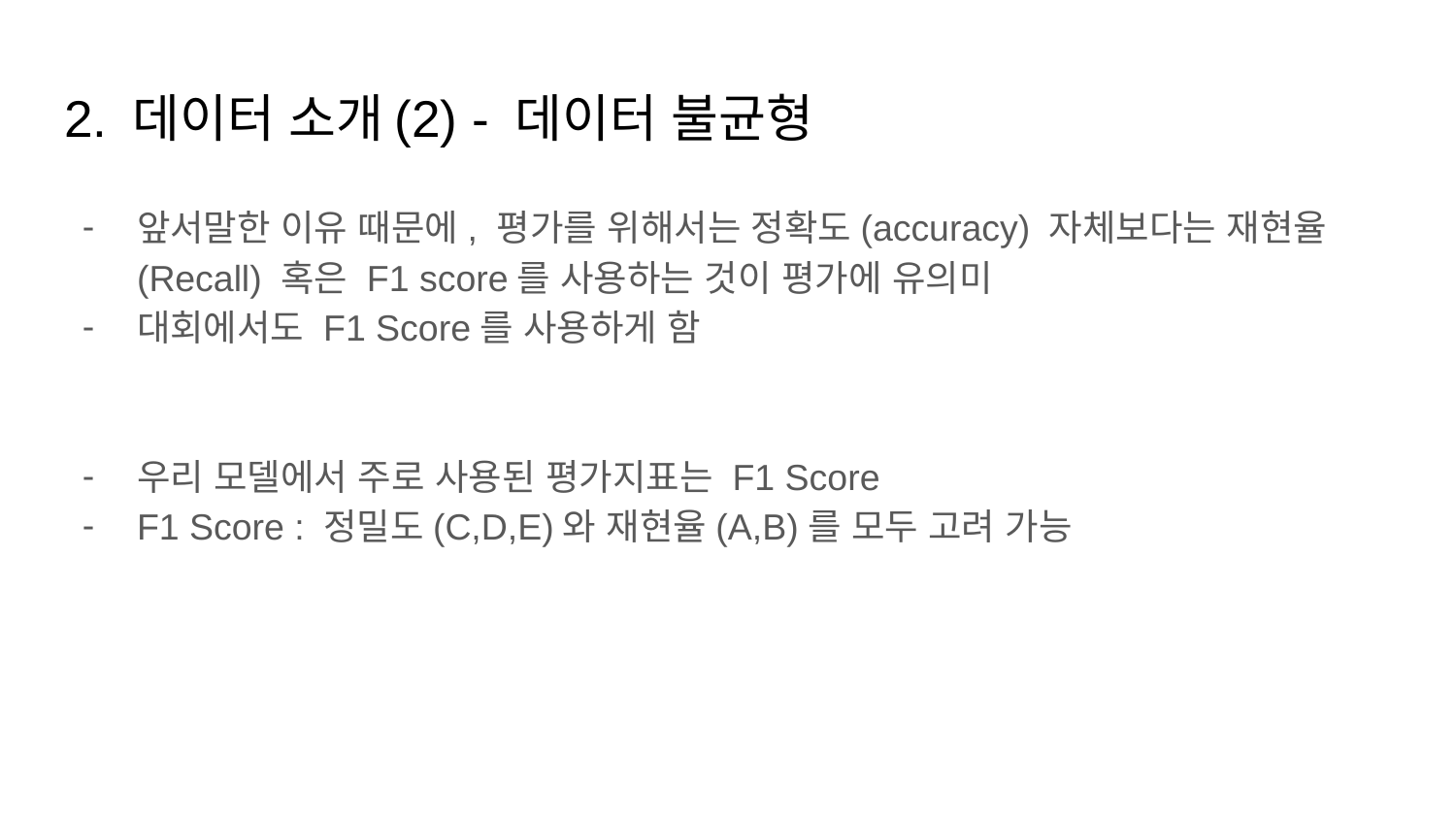

# 2. 데이터 소개(2) - 데이터 불균형
앞서말한 이유 때문에, 평가를 위해서는 정확도(accuracy) 자체보다는 재현율(Recall) 혹은 F1 score를 사용하는 것이 평가에 유의미
대회에서도 F1 Score를 사용하게 함

우리 모델에서 주로 사용된 평가지표는 F1 Score
F1 Score : 정밀도(C,D,E)와 재현율(A,B)를 모두 고려 가능